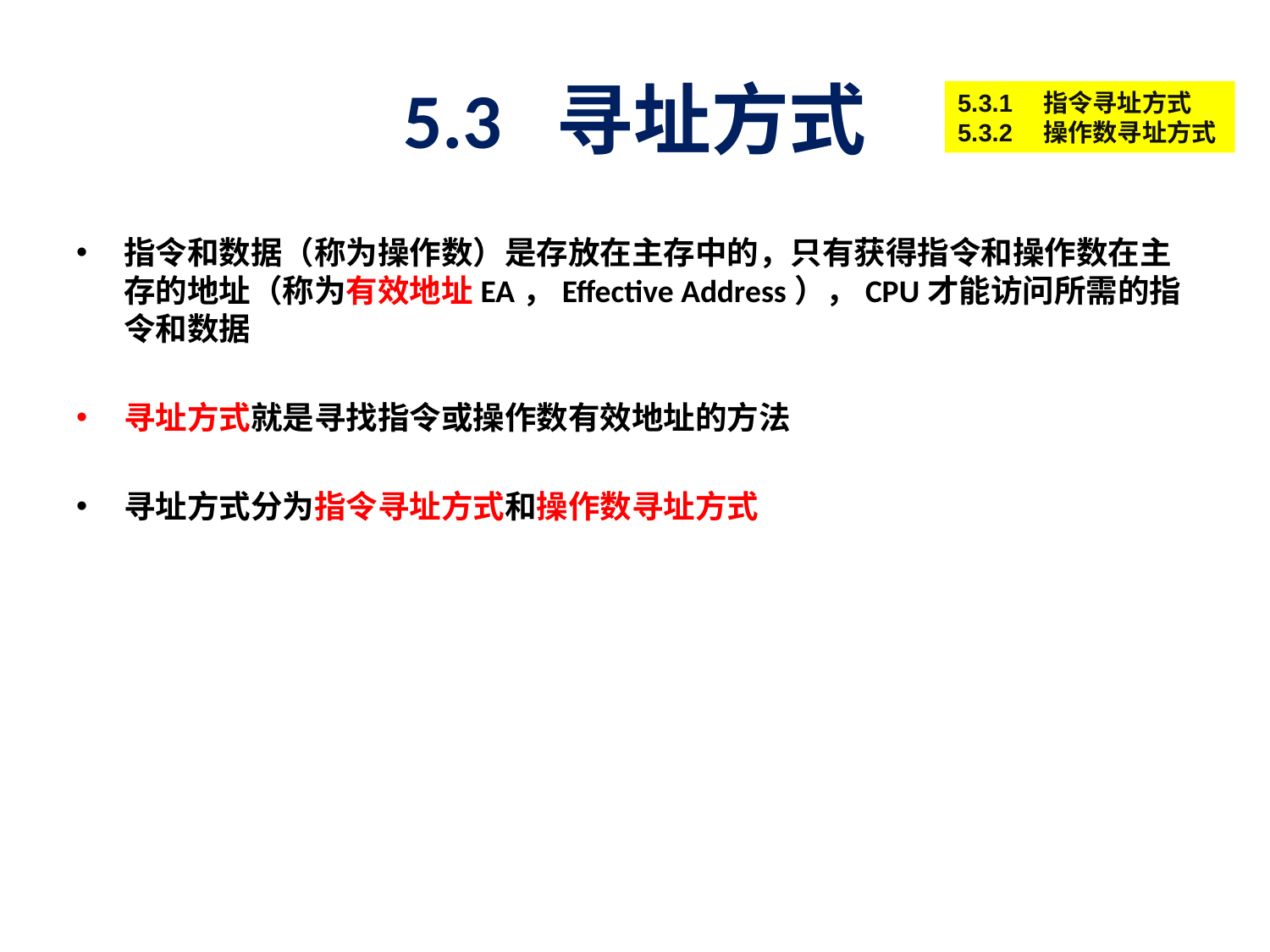

# 5.3  寻址方式
5.3.1　指令寻址方式
5.3.2　操作数寻址方式
指令和数据（称为操作数）是存放在主存中的，只有获得指令和操作数在主存的地址（称为有效地址EA，Effective Address），CPU才能访问所需的指令和数据

寻址方式就是寻找指令或操作数有效地址的方法

寻址方式分为指令寻址方式和操作数寻址方式